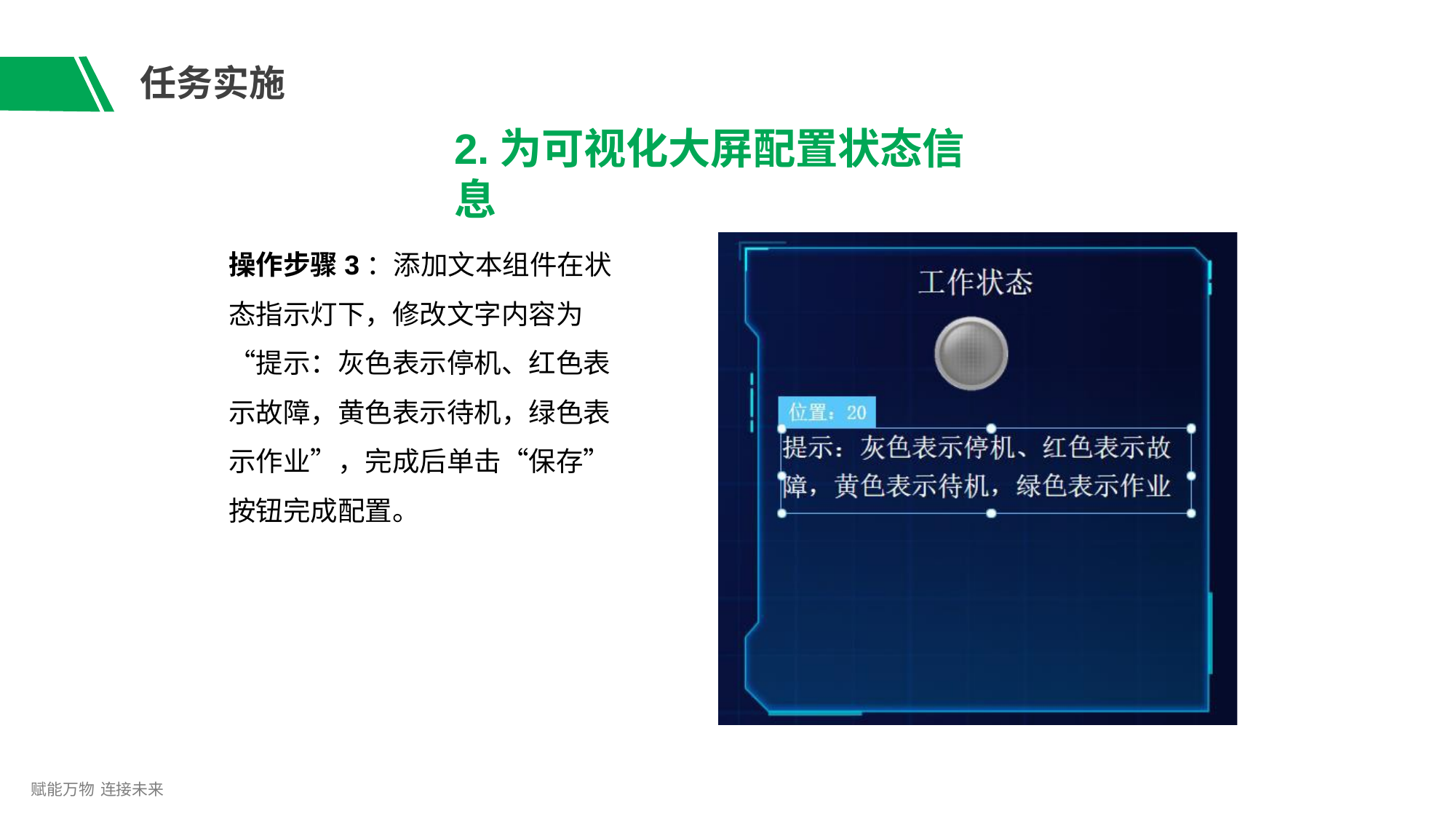

# 任务实施
2.为可视化大屏配置状态信息
操作步骤3：添加文本组件在状
态指示灯下，修改文字内容为 “提示：灰色表示停机、红色表 示故障，黄色表示待机，绿色表 示作业”，完成后单击“保存” 按钮完成配置。

赋能万物 连接未来